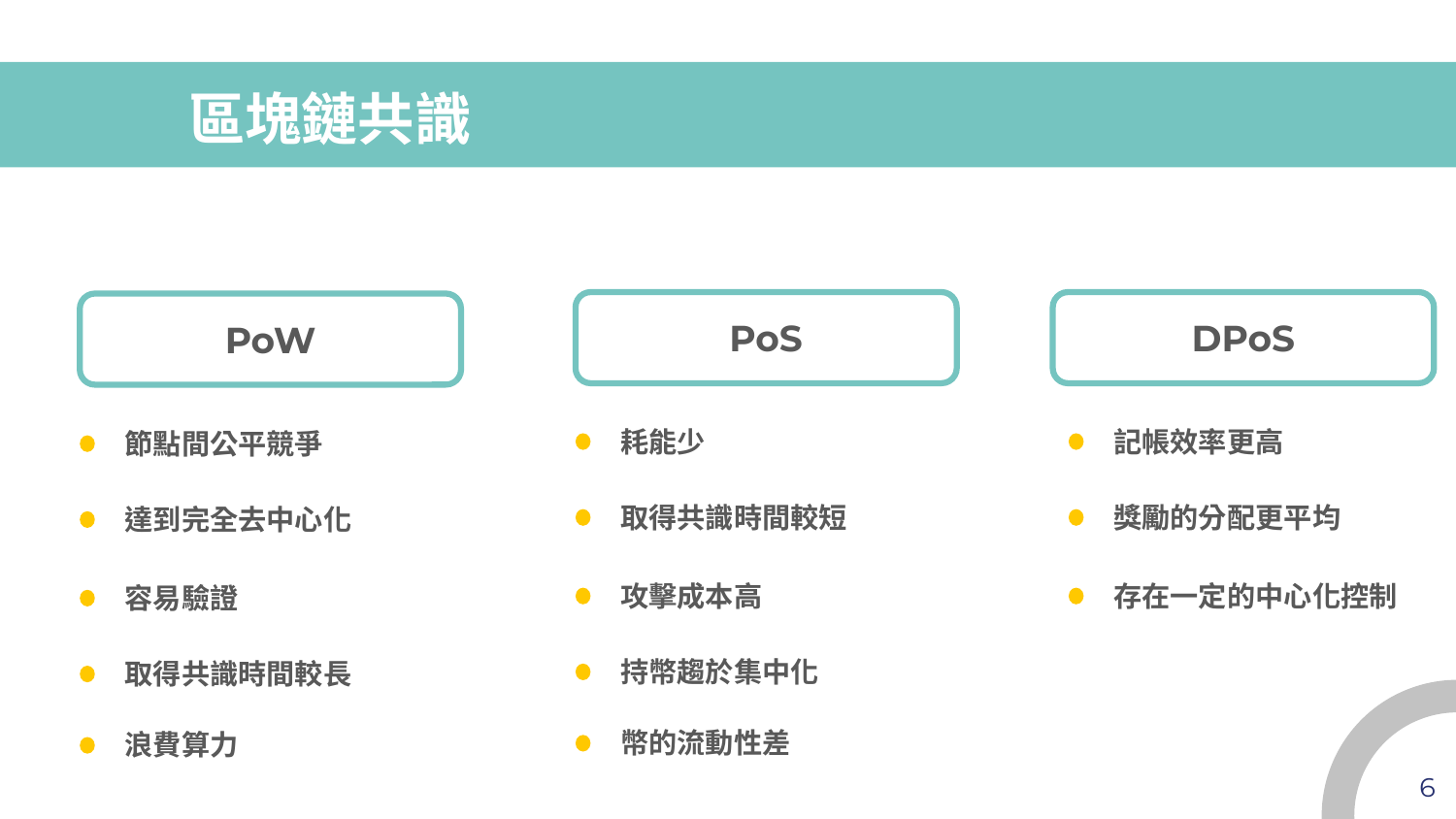

# 區塊鏈共識
PoS
DPoS
PoW
耗能少
記帳效率更高
節點間公平競爭

取得共識時間較短
獎勵的分配更平均
達到完全去中心化

攻擊成本高
存在一定的中心化控制
容易驗證

持幣趨於集中化
取得共識時間較長

幣的流動性差
浪費算力

6